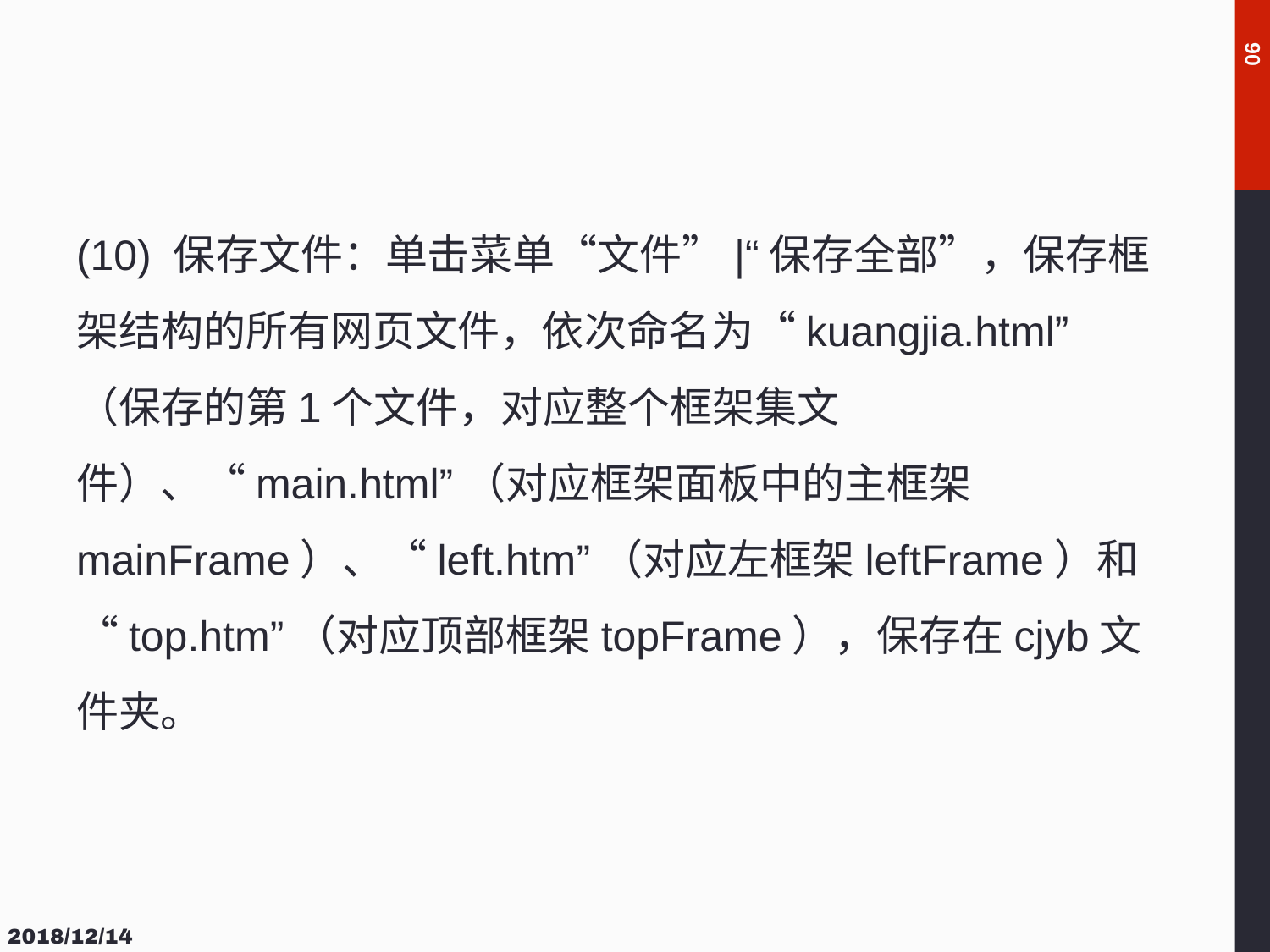

#
90
(10) 保存文件：单击菜单“文件”|“保存全部”，保存框架结构的所有网页文件，依次命名为“kuangjia.html”（保存的第1个文件，对应整个框架集文件）、“main.html”（对应框架面板中的主框架mainFrame）、“left.htm”（对应左框架leftFrame）和“top.htm”（对应顶部框架topFrame），保存在cjyb文件夹。

2018/12/14